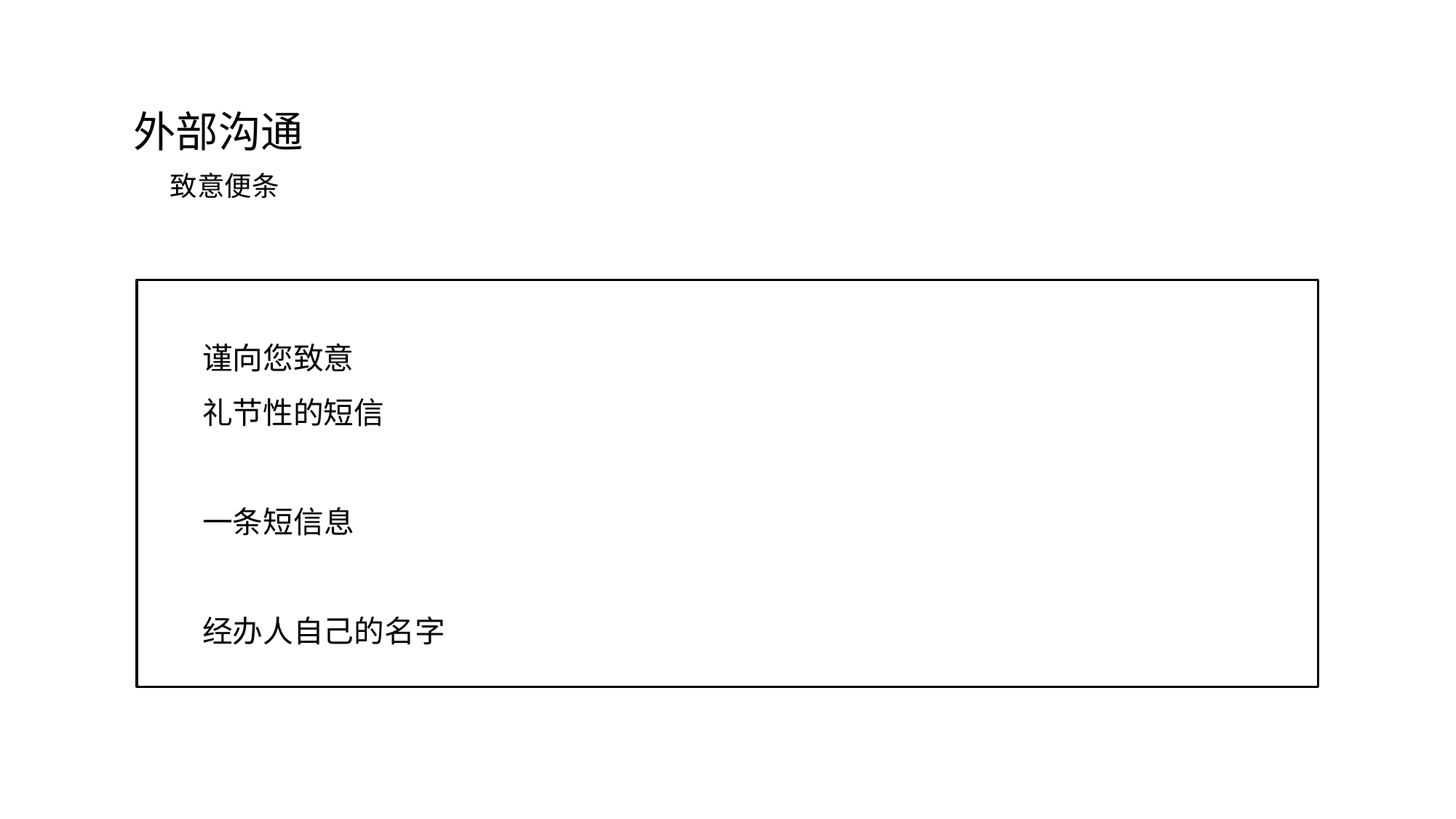

外部沟通
致意便条

谨向您致意
礼节性的短信

一条短信息

经办人自己的名字